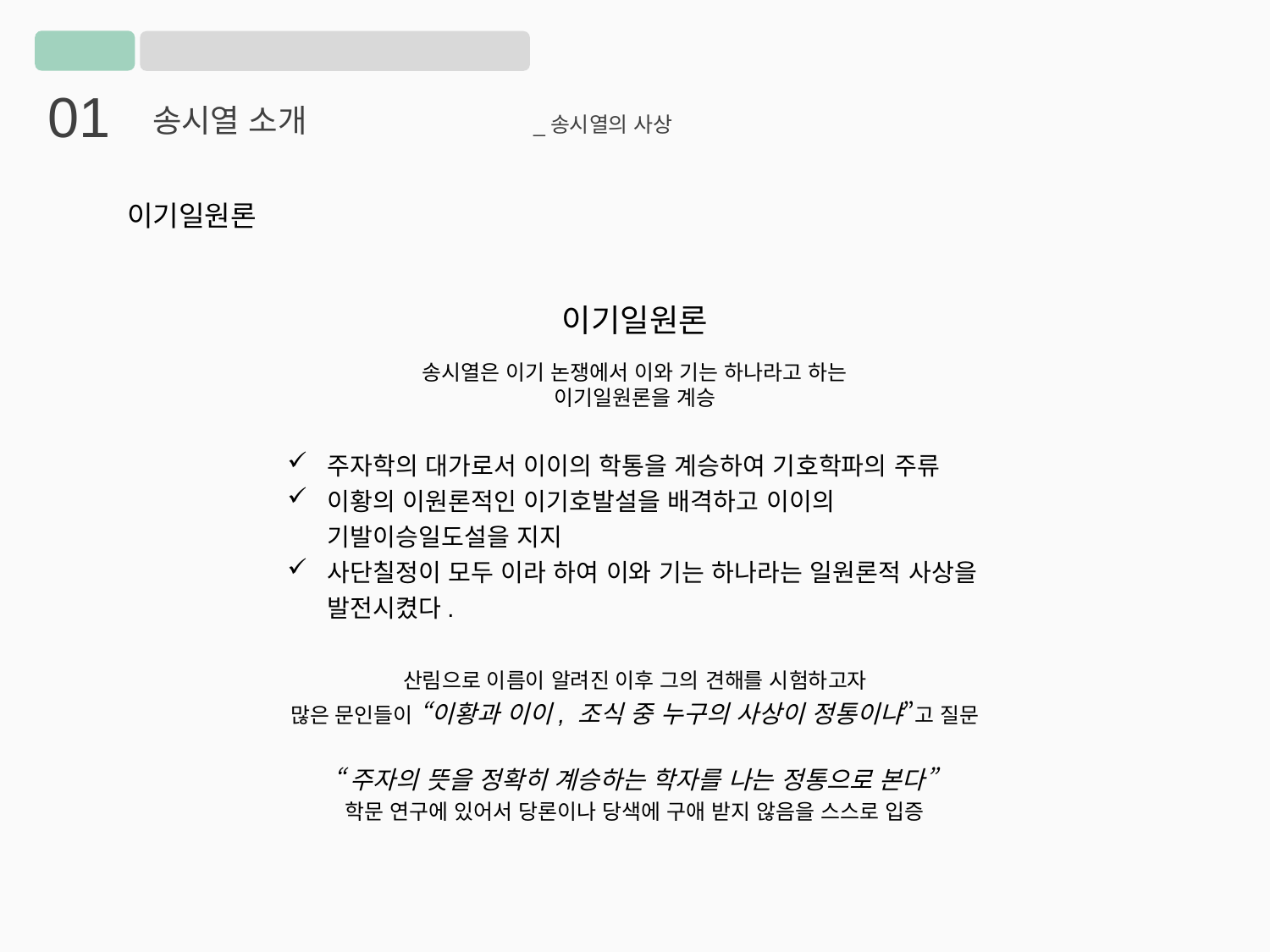

01
송시열 소개		_송시열의 사상
이기일원론
이기일원론
송시열은 이기 논쟁에서 이와 기는 하나라고 하는 이기일원론을 계승
주자학의 대가로서 이이의 학통을 계승하여 기호학파의 주류
이황의 이원론적인 이기호발설을 배격하고 이이의 기발이승일도설을 지지
사단칠정이 모두 이라 하여 이와 기는 하나라는 일원론적 사상을 발전시켰다.
산림으로 이름이 알려진 이후 그의 견해를 시험하고자
많은 문인들이 “이황과 이이, 조식 중 누구의 사상이 정통이냐”고 질문

“주자의 뜻을 정확히 계승하는 학자를 나는 정통으로 본다”
학문 연구에 있어서 당론이나 당색에 구애 받지 않음을 스스로 입증